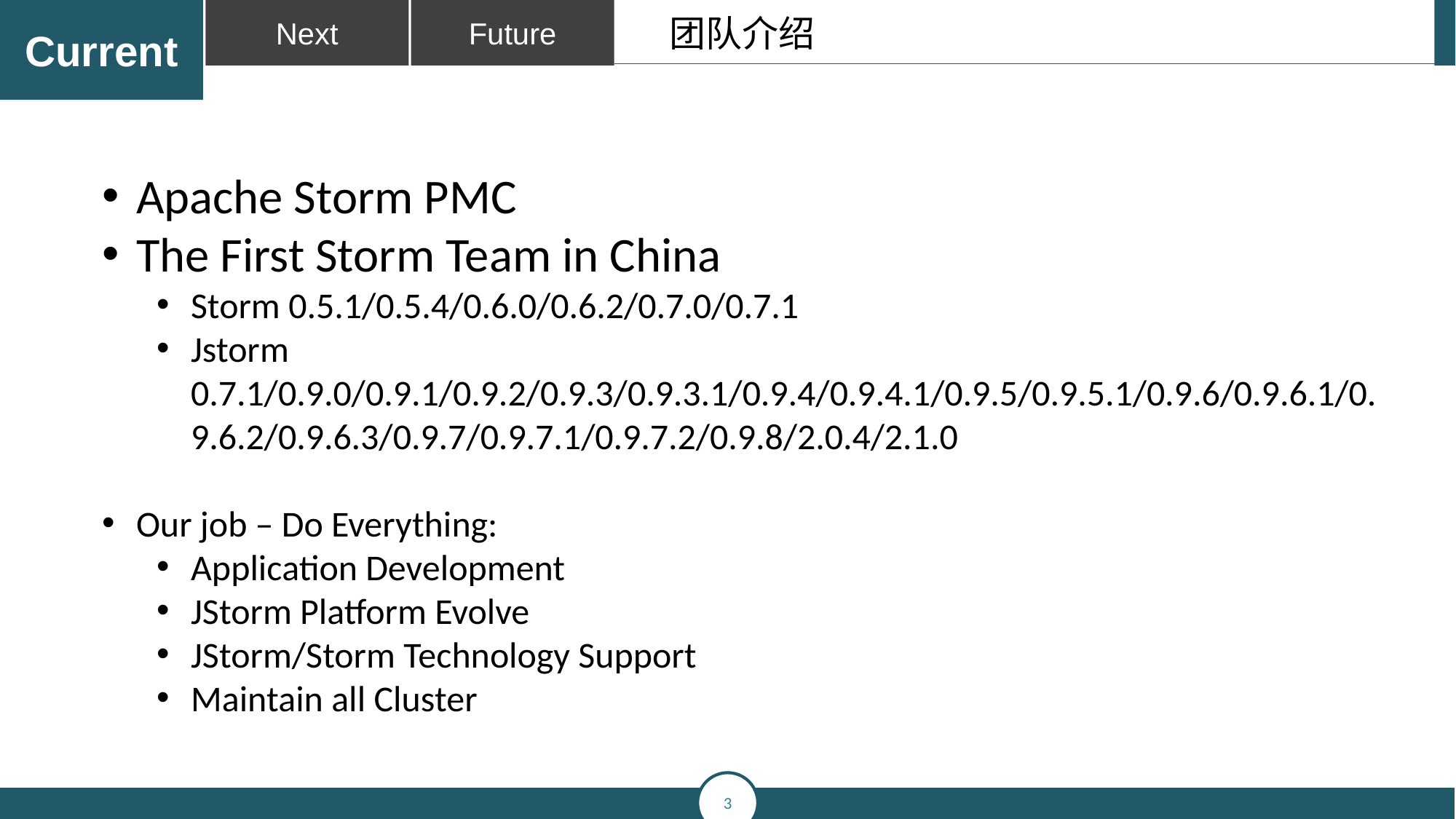

团队介绍
Apache Storm PMC
The First Storm Team in China
Storm 0.5.1/0.5.4/0.6.0/0.6.2/0.7.0/0.7.1
Jstorm 0.7.1/0.9.0/0.9.1/0.9.2/0.9.3/0.9.3.1/0.9.4/0.9.4.1/0.9.5/0.9.5.1/0.9.6/0.9.6.1/0.9.6.2/0.9.6.3/0.9.7/0.9.7.1/0.9.7.2/0.9.8/2.0.4/2.1.0

Our job – Do Everything:
Application Development
JStorm Platform Evolve
JStorm/Storm Technology Support
Maintain all Cluster